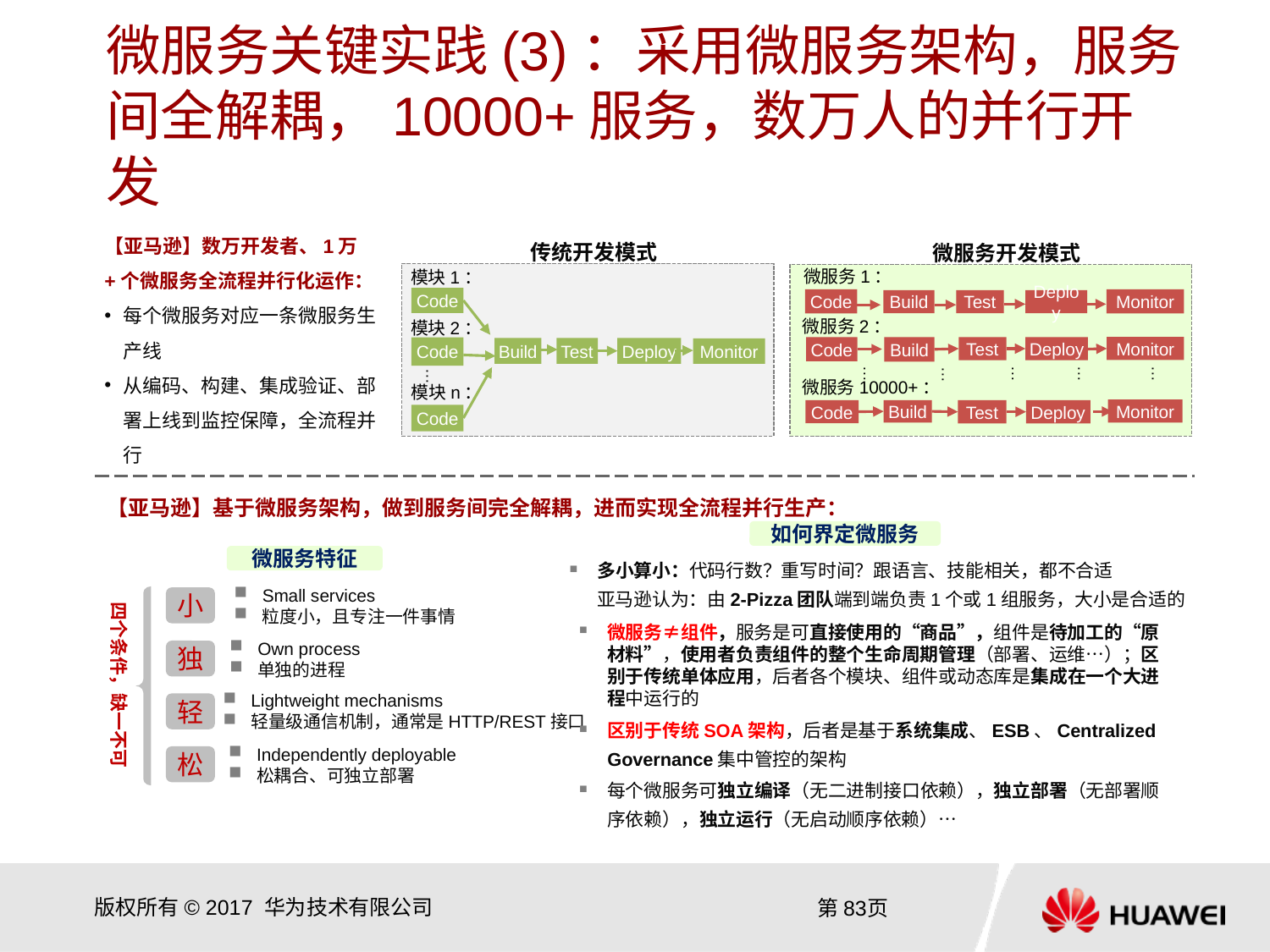

# 微服务关键实践(3)：采用微服务架构，服务间全解耦，10000+服务，数万人的并行开发
【亚马逊】数万开发者、1万+个微服务全流程并行化运作：
每个微服务对应一条微服务生产线
从编码、构建、集成验证、部署上线到监控保障，全流程并行
传统开发模式
模块1：

Code
模块2：
Code
Build
Test
Deploy
Monitor
…
模块n：
Code
微服务开发模式
微服务1：

Code
Monitor
Build
Test
Deploy
微服务2：
Monitor
Code
Build
Test
Deploy
…
…
…
…
…
微服务10000+：
Monitor
Code
Build
Test
Deploy
【亚马逊】基于微服务架构，做到服务间完全解耦，进而实现全流程并行生产：
如何界定微服务
微服务特征
多小算小：代码行数？重写时间？跟语言、技能相关，都不合适
亚马逊认为：由2-Pizza团队端到端负责1个或1组服务，大小是合适的
四个条件，缺一不可
Small services
粒度小，且专注一件事情

小
微服务≠组件，服务是可直接使用的“商品”，组件是待加工的“原材料”，使用者负责组件的整个生命周期管理（部署、运维…）；区别于传统单体应用，后者各个模块、组件或动态库是集成在一个大进程中运行的
Own process
单独的进程
独
Lightweight mechanisms
轻量级通信机制，通常是HTTP/REST接口
轻
区别于传统SOA架构，后者是基于系统集成、ESB、Centralized Governance集中管控的架构
Independently deployable
松耦合、可独立部署
松
每个微服务可独立编译（无二进制接口依赖），独立部署（无部署顺序依赖），独立运行（无启动顺序依赖）…